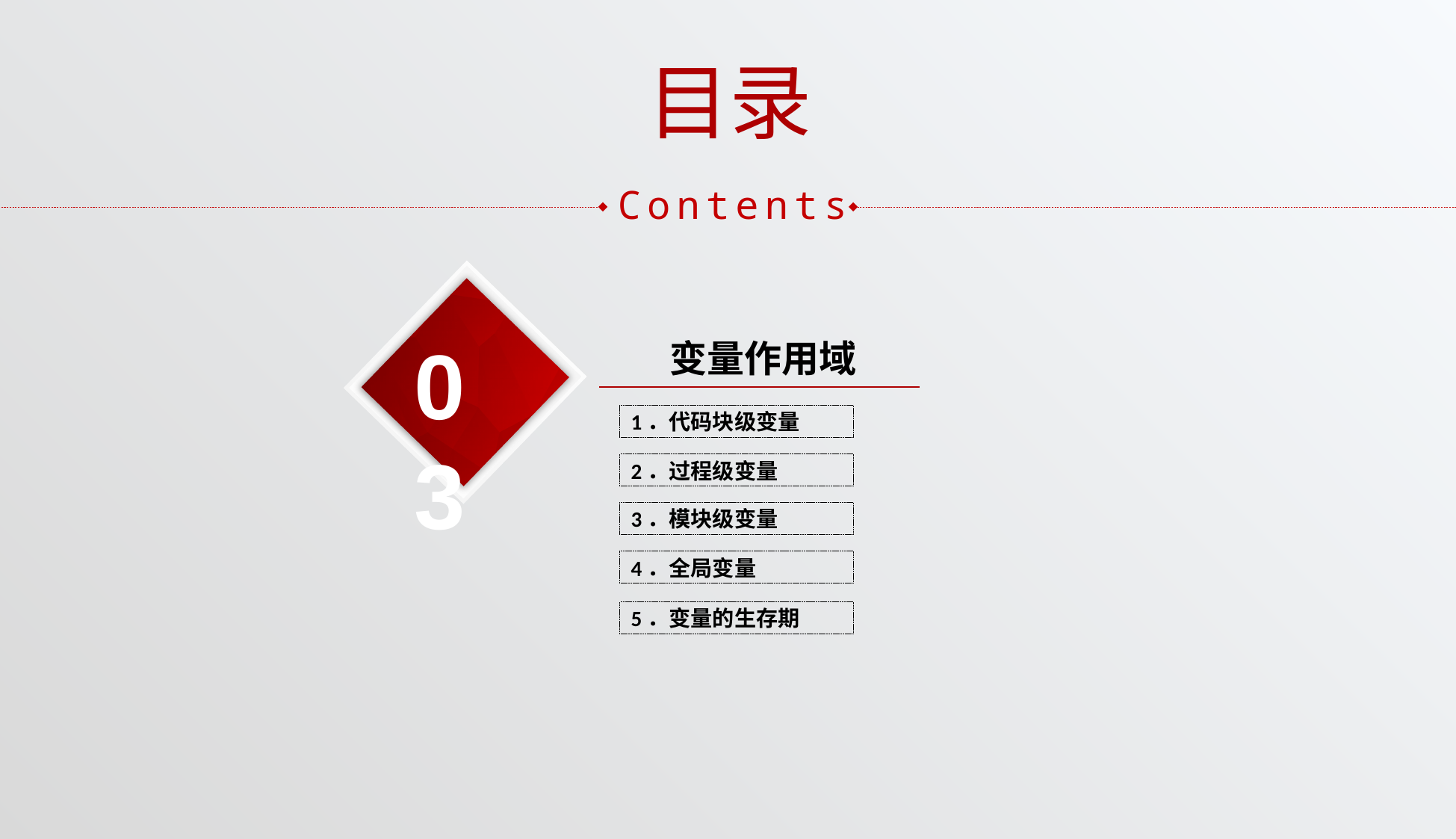

目录
Contents

03
变量作用域
1．代码块级变量
2．过程级变量
3．模块级变量
4．全局变量
5．变量的生存期